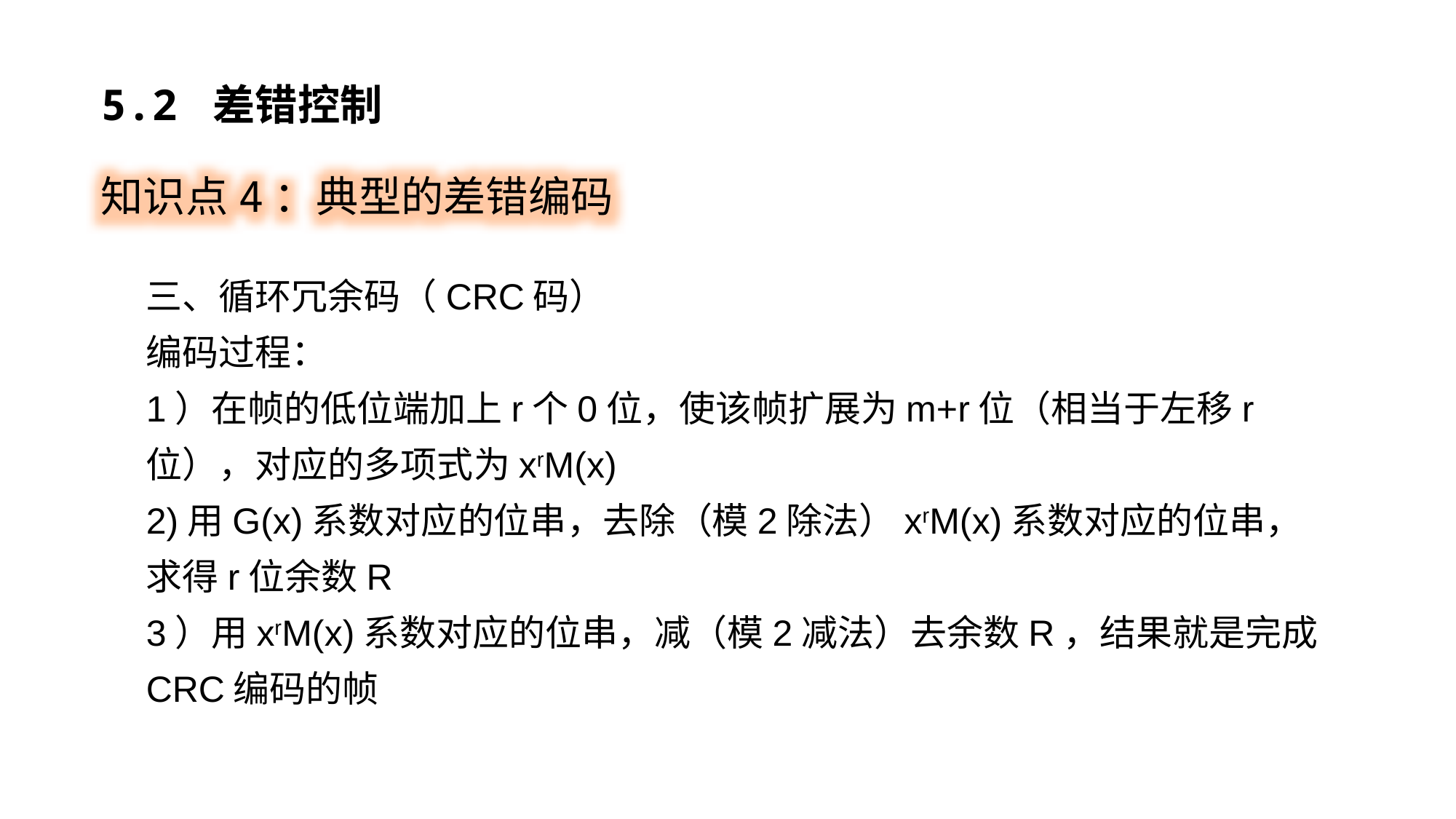

5.2 差错控制
知识点4：典型的差错编码
三、循环冗余码（CRC码）
编码过程：
1）在帧的低位端加上r个0位，使该帧扩展为m+r位（相当于左移r位），对应的多项式为xrM(x)
2)用G(x)系数对应的位串，去除（模2除法）xrM(x)系数对应的位串，求得r位余数R
3）用xrM(x)系数对应的位串，减（模2减法）去余数R，结果就是完成CRC编码的帧